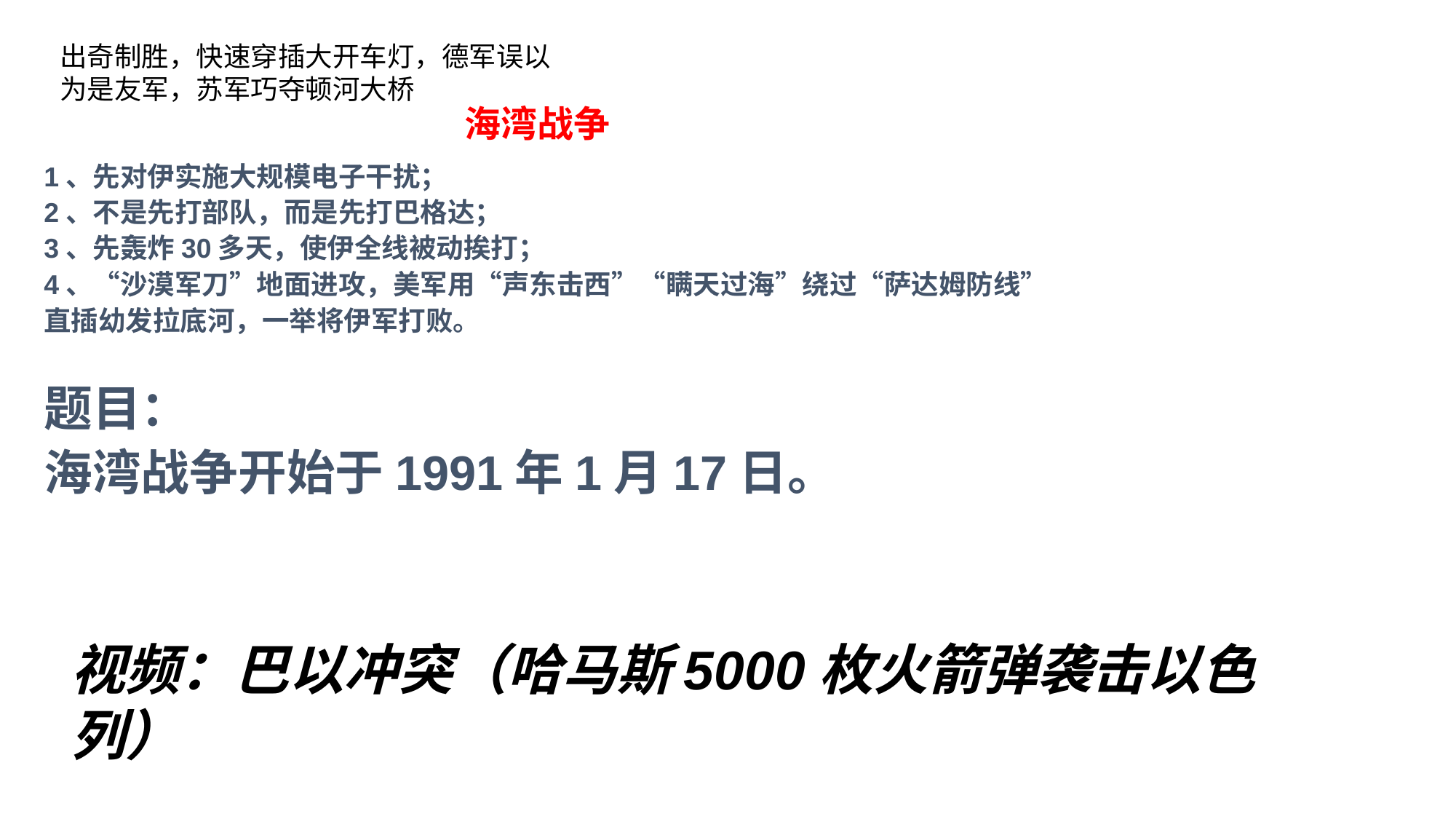

出奇制胜，快速穿插大开车灯，德军误以为是友军，苏军巧夺顿河大桥
海湾战争
1、先对伊实施大规模电子干扰；
2、不是先打部队，而是先打巴格达；
3、先轰炸30多天，使伊全线被动挨打；
4、“沙漠军刀”地面进攻，美军用“声东击西”“瞒天过海”绕过“萨达姆防线”直插幼发拉底河，一举将伊军打败。

题目：
海湾战争开始于1991年1月17日。
视频：巴以冲突（哈马斯5000枚火箭弹袭击以色列）